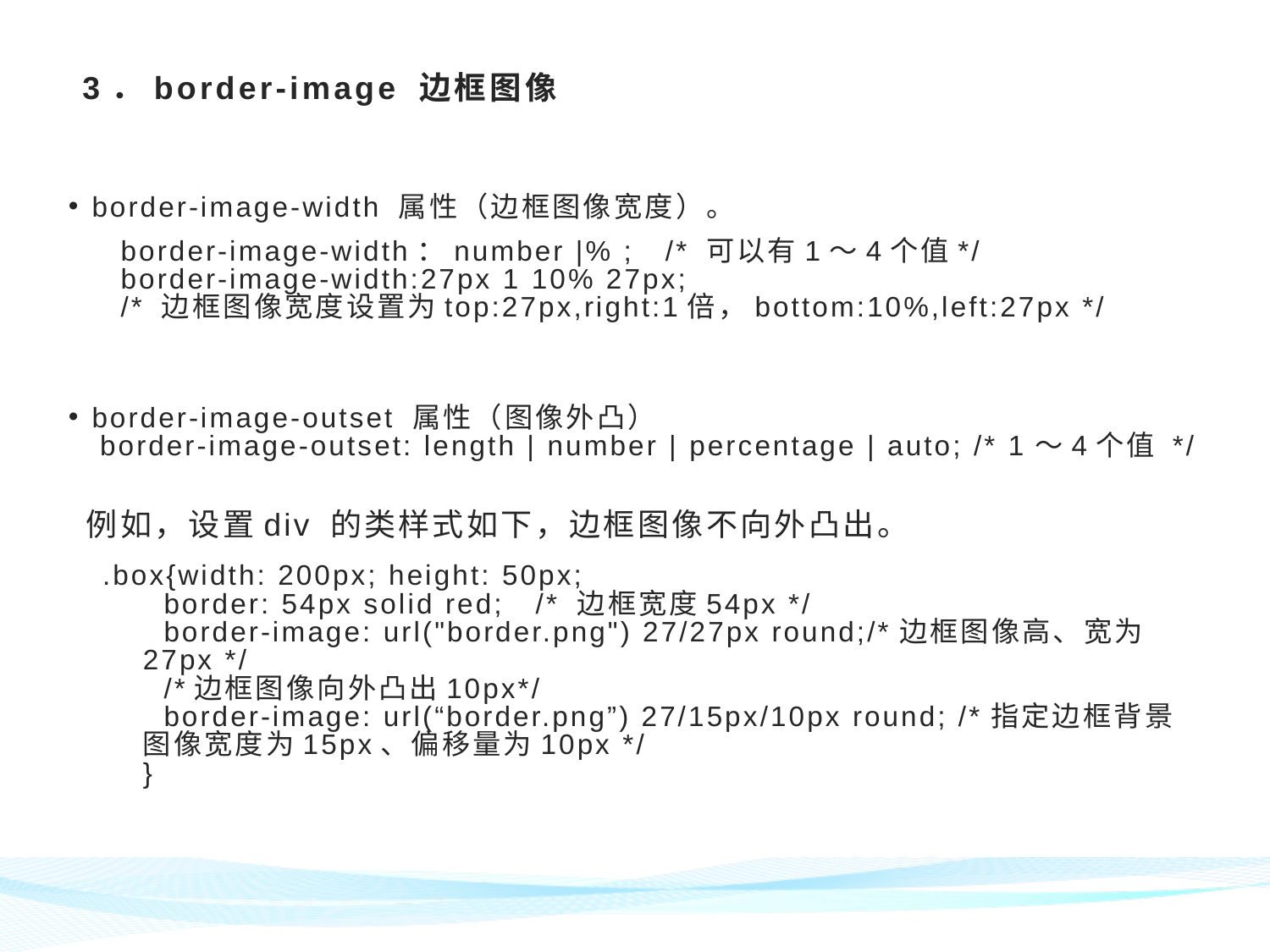

# 3．border-image 边框图像
border-image-width 属性（边框图像宽度）。
     border-image-width：number |% ;   /* 可以有1～4个值*/
     border-image-width:27px 1 10% 27px;
     /* 边框图像宽度设置为top:27px,right:1倍，bottom:10%,left:27px */

border-image-outset 属性（图像外凸）
   border-image-outset: length | number | percentage | auto; /* 1～4个值 */

  例如，设置div 的类样式如下，边框图像不向外凸出。
   .box{width: 200px; height: 50px;
  border: 54px solid red;   /* 边框宽度54px */
  border-image: url("border.png") 27/27px round;/*边框图像高、宽为27px */
  /*边框图像向外凸出10px*/
  border-image: url(“border.png”) 27/15px/10px round; /*指定边框背景图像宽度为15px、偏移量为10px */
}